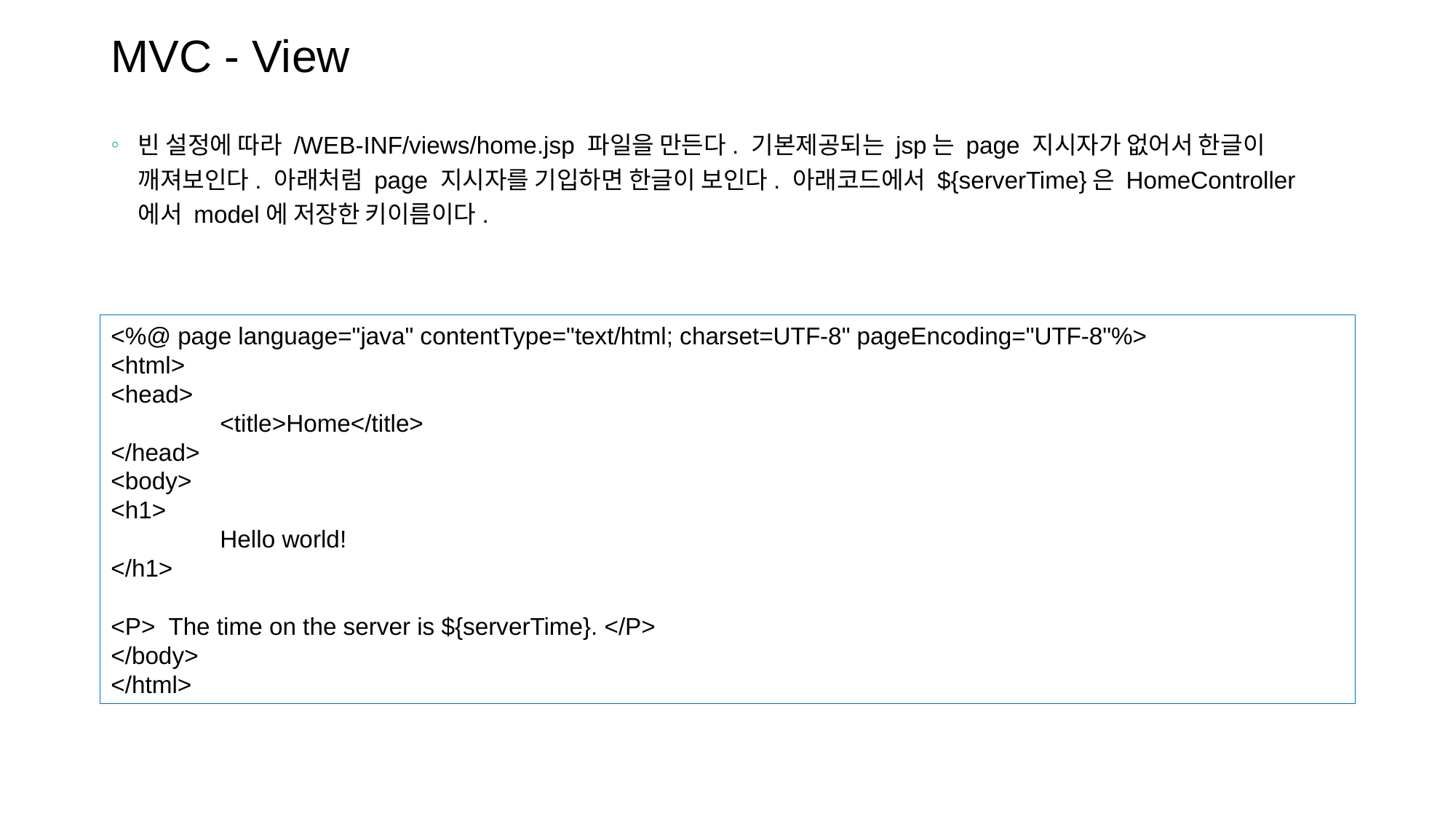

# MVC - View
빈 설정에 따라 /WEB-INF/views/home.jsp 파일을 만든다. 기본제공되는 jsp는 page 지시자가 없어서 한글이 깨져보인다. 아래처럼 page 지시자를 기입하면 한글이 보인다. 아래코드에서 ${serverTime}은 HomeController에서 model에 저장한 키이름이다.
<%@ page language="java" contentType="text/html; charset=UTF-8" pageEncoding="UTF-8"%>
<html>
<head>
	<title>Home</title>
</head>
<body>
<h1>
	Hello world!
</h1>

<P>  The time on the server is ${serverTime}. </P>
</body>
</html>